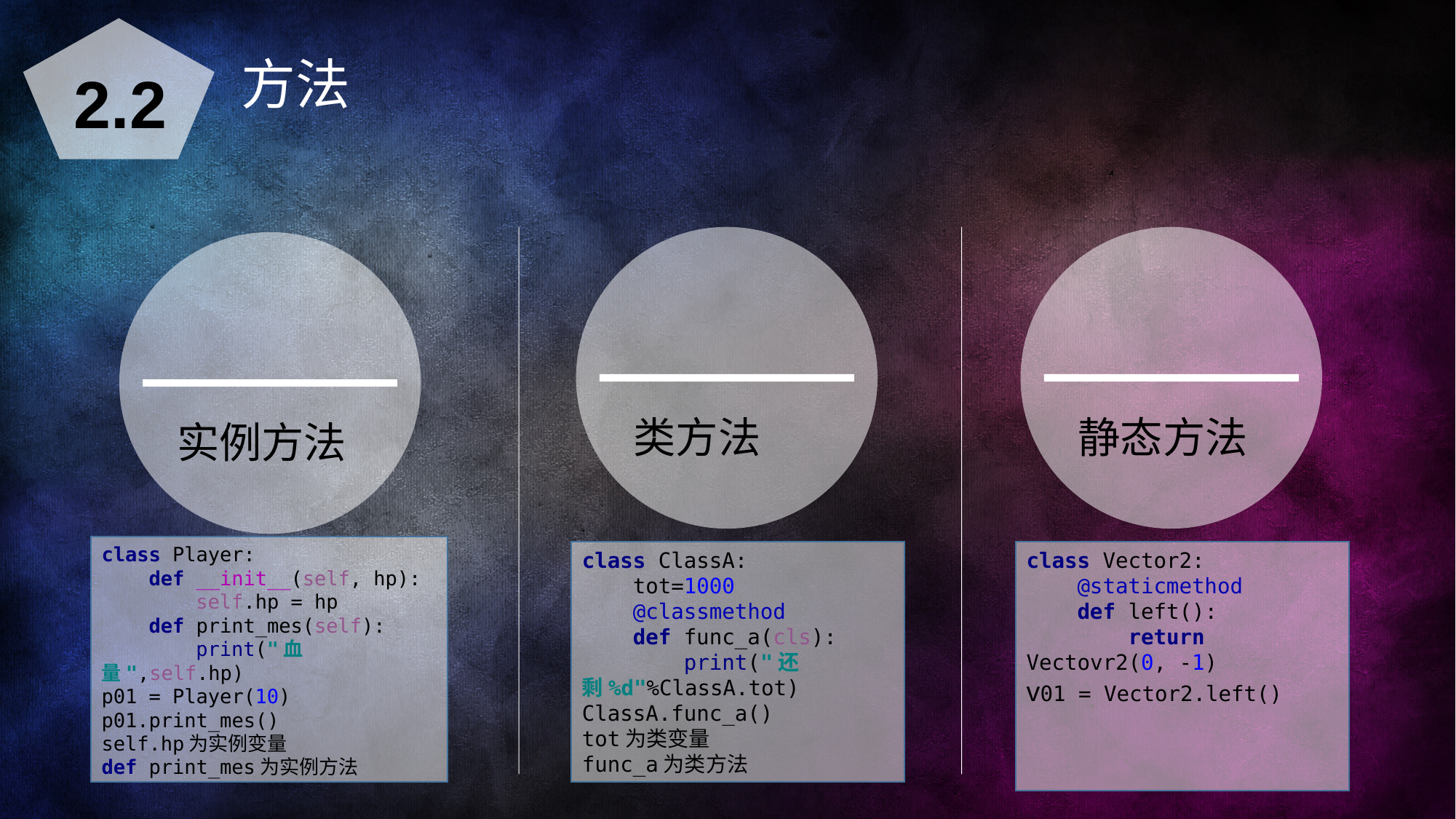

2.2
方法

类方法

静态方法

实例方法
class Player:
    def __init__(self, hp):
        self.hp = hp
    def print_mes(self):
        print("血量",self.hp)
p01 = Player(10)
p01.print_mes()
self.hp为实例变量
def print_mes为实例方法

class ClassA:
    tot=1000
    @classmethod
    def func_a(cls):
        print("还剩%d"%ClassA.tot)
ClassA.func_a()
tot为类变量
func_a为类方法

class Vector2:
    @staticmethod
    def left():
        return Vectovr2(0, -1)
v01 = Vector2.left()